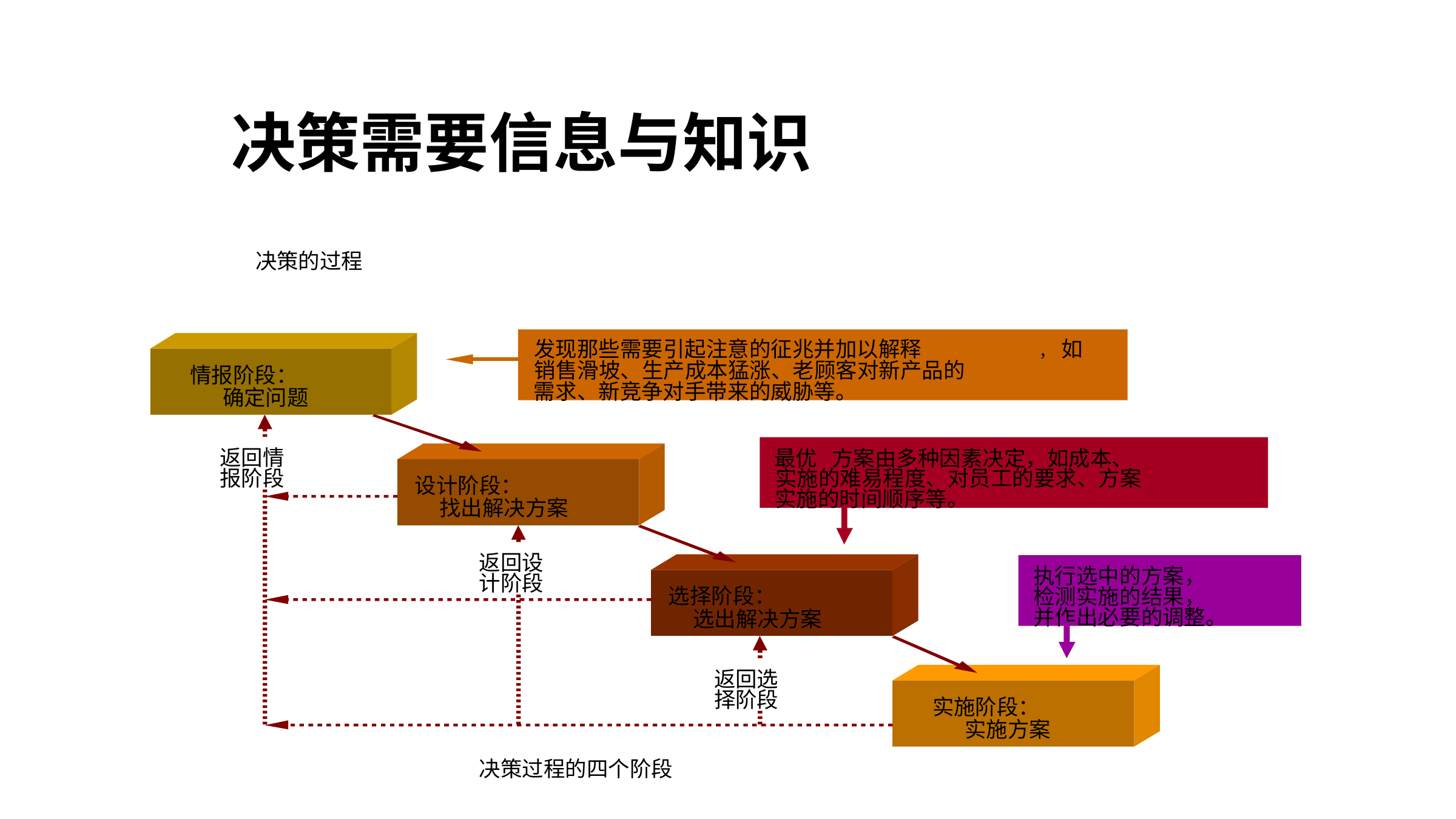

# 决策需要信息与知识

决策的过程

,

发现那些需要引起注意的征兆并加以解释
如

销售滑坡、生产成本猛涨、老顾客对新产品的
需求、新竞争对手带来的威胁等。

情报阶段：
确定问题

返回情
报阶段
设计阶段：

找出解决方案

返回设

计阶段
选择阶段：

选出解决方案

返回选
择阶段
实施阶段：
实施方案

决策过程的四个阶段

最优
方案由多种因素决定，如成本、
实施的难易程度、对员工的要求、方案
实施的时间顺序等。

执行选中的方案，
检测实施的结果，
并作出必要的调整。